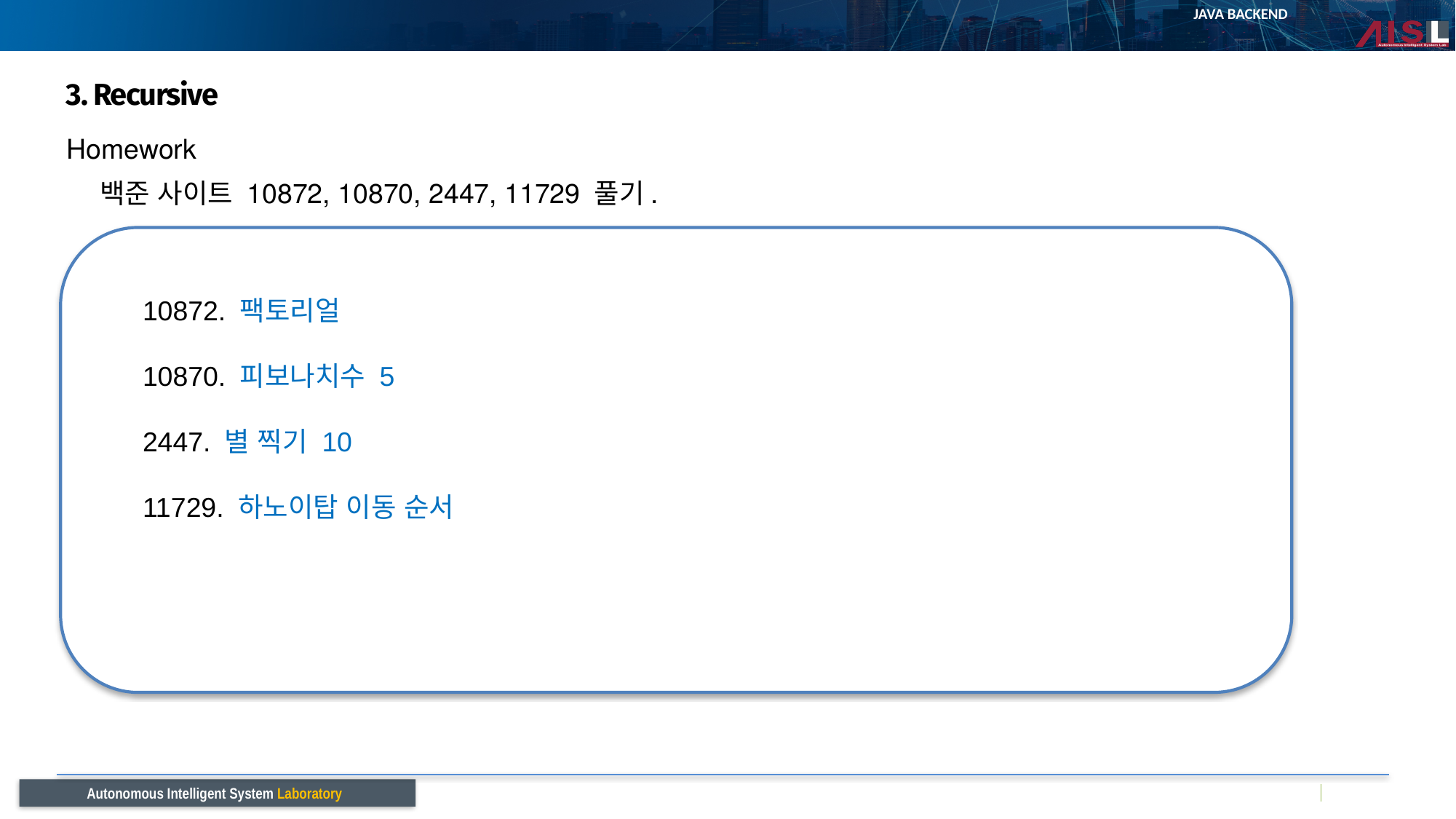

# 3. Recursive
Homework
백준 사이트 10872, 10870, 2447, 11729 풀기.

10872. 팩토리얼

10870. 피보나치수 5

2447. 별 찍기 10

11729. 하노이탑 이동 순서